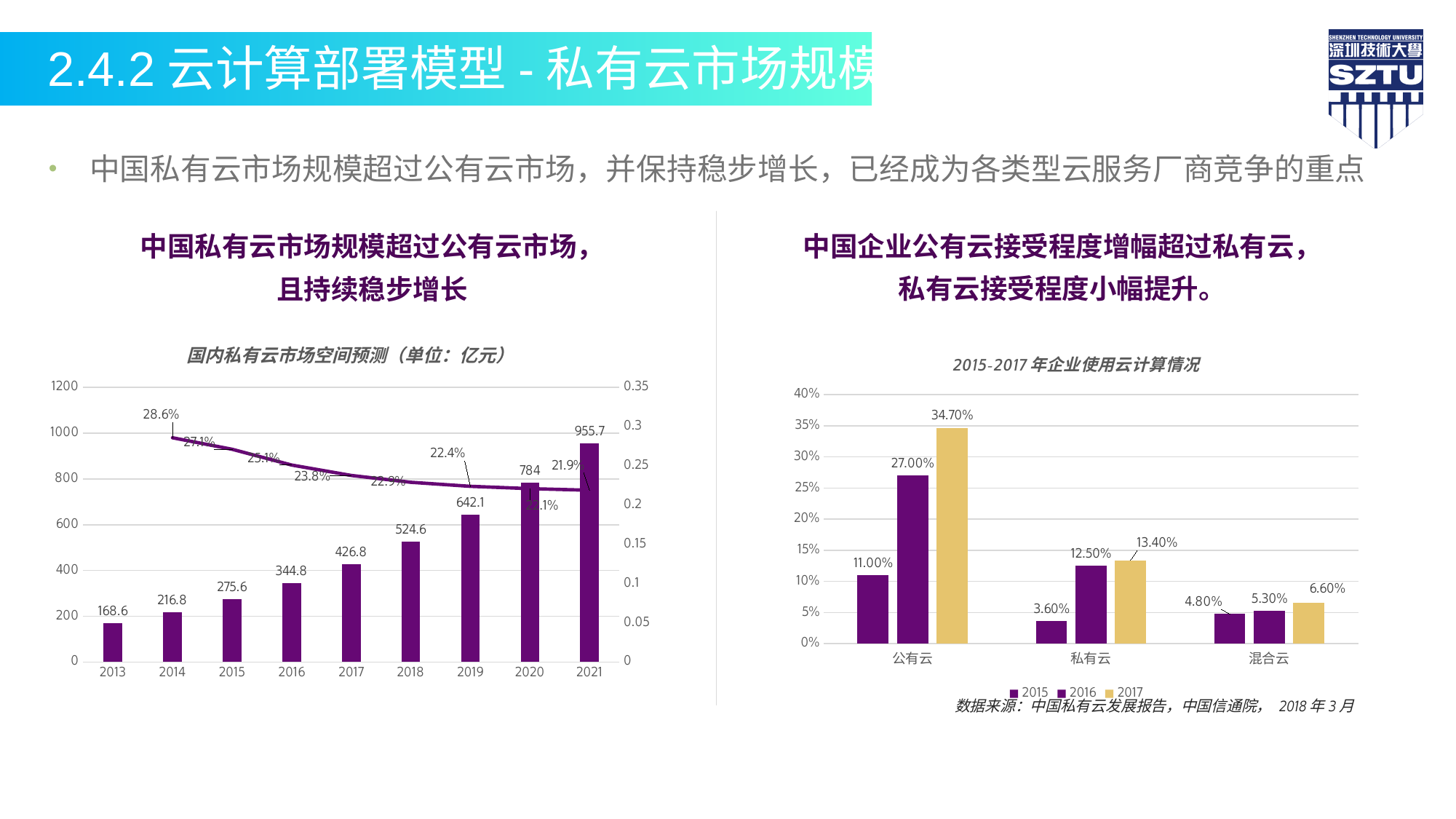

2.4.2云计算部署模型-私有云市场规模
中国私有云市场规模超过公有云市场，并保持稳步增长，已经成为各类型云服务厂商竞争的重点
中国企业公有云接受程度增幅超过私有云，
私有云接受程度小幅提升。
中国私有云市场规模超过公有云市场，
且持续稳步增长

### Chart: 国内私有云市场空间预测（单位：亿元）

| Category |  |  |
|---|---|---|
| 2013 | 168.6 | None |
| 2014 | 216.8 | 0.285883748517201 |
| 2015 | 275.6 | 0.271217712177122 |
| 2016 | 344.8 | 0.251088534107402 |
| 2017 | 426.8 | 0.237819025522042 |
| 2018 | 524.6 | 0.229147141518276 |
| 2019 | 642.1 | 0.223980175371712 |
| 2020 | 784.0 | 0.22099361470176 |
| 2021 | 955.7 | 0.219005102040816 |

### Chart: 2015-2017年企业使用云计算情况

| Category | 2015 | 2016 | 2017 |
|---|---|---|---|
| 公有云 | 0.11 | 0.27 | 0.347 |
| 私有云 | 0.036 | 0.125 | 0.134 |
| 混合云 | 0.048 | 0.053 | 0.066 |
数据来源：中国私有云发展报告，中国信通院， 2018年3月
53